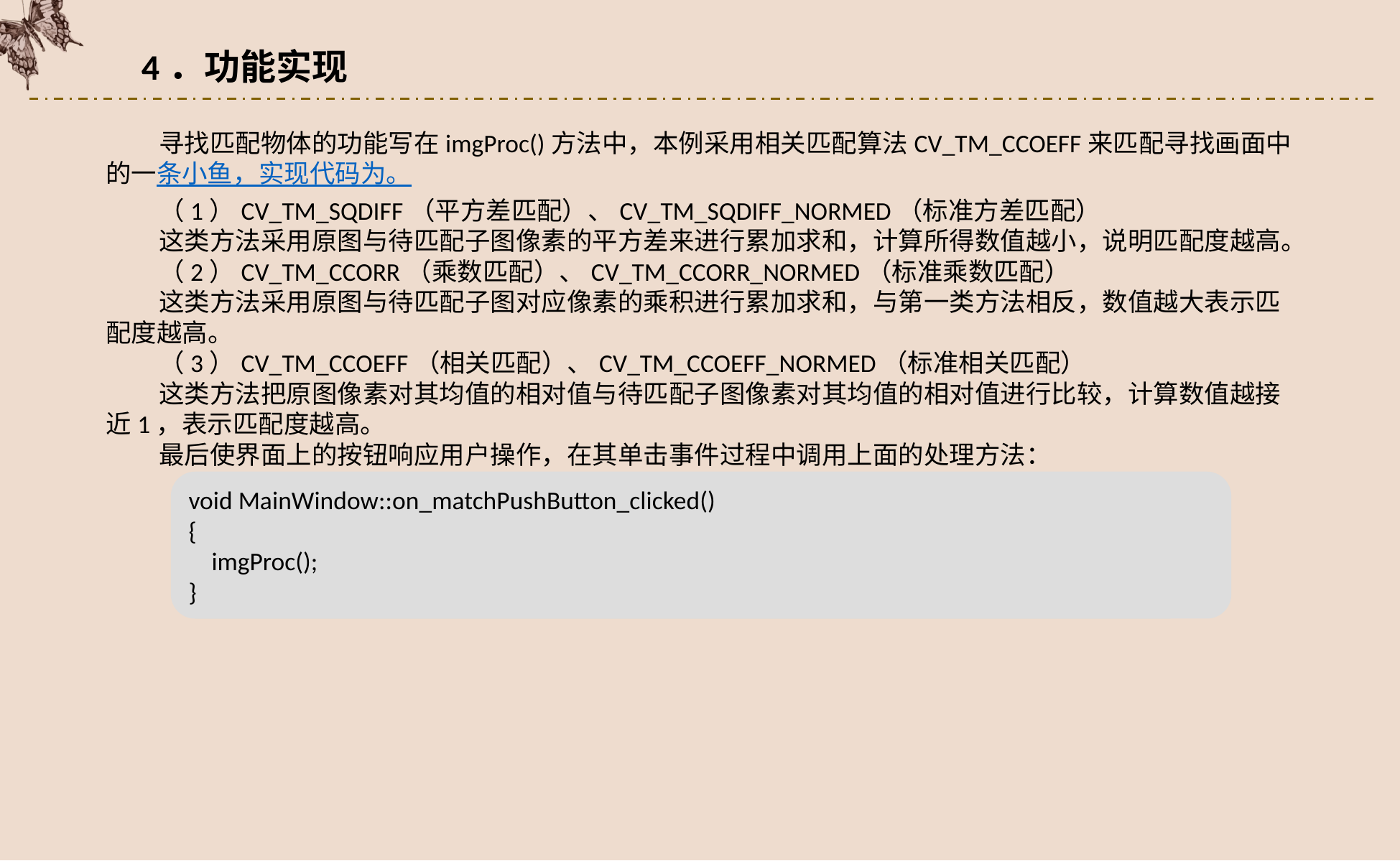

4．功能实现
寻找匹配物体的功能写在imgProc()方法中，本例采用相关匹配算法CV_TM_CCOEFF来匹配寻找画面中的一条小鱼，实现代码为。
（1）CV_TM_SQDIFF（平方差匹配）、CV_TM_SQDIFF_NORMED（标准方差匹配）
这类方法采用原图与待匹配子图像素的平方差来进行累加求和，计算所得数值越小，说明匹配度越高。
（2）CV_TM_CCORR（乘数匹配）、CV_TM_CCORR_NORMED（标准乘数匹配）
这类方法采用原图与待匹配子图对应像素的乘积进行累加求和，与第一类方法相反，数值越大表示匹配度越高。
（3）CV_TM_CCOEFF（相关匹配）、CV_TM_CCOEFF_NORMED（标准相关匹配）
这类方法把原图像素对其均值的相对值与待匹配子图像素对其均值的相对值进行比较，计算数值越接近1，表示匹配度越高。
最后使界面上的按钮响应用户操作，在其单击事件过程中调用上面的处理方法：
void MainWindow::on_matchPushButton_clicked()
{
    imgProc();
}